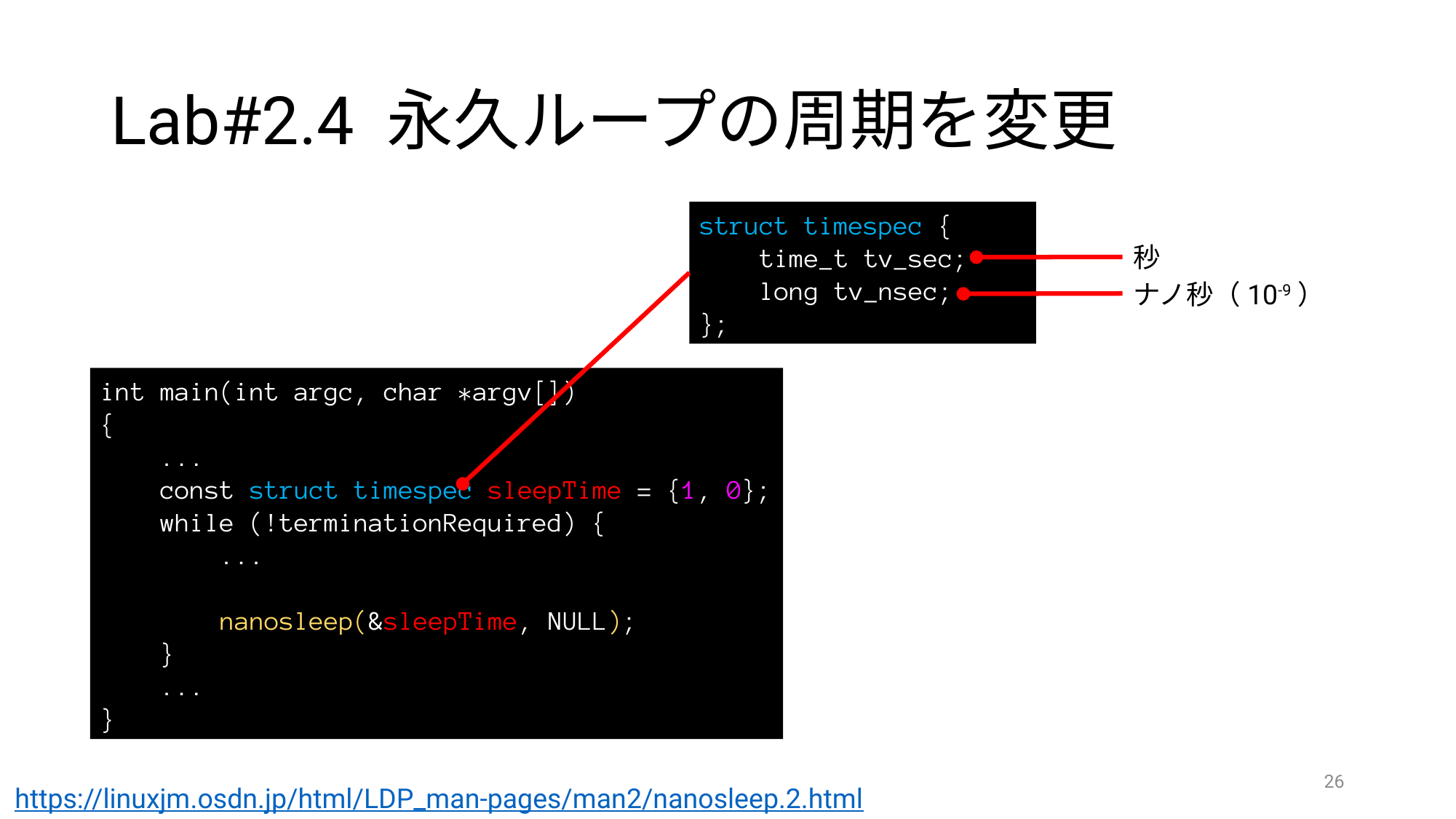

# Lab#2.4 永久ループの周期を変更
struct timespec {
    time_t tv_sec;
    long tv_nsec;
};
秒
ナノ秒（10-9）
int main(int argc, char *argv[])
{
    ...
    const struct timespec sleepTime = {1, 0};
    while (!terminationRequired) {
        ...

        nanosleep(&sleepTime, NULL);
    }
    ...
}
26
https://linuxjm.osdn.jp/html/LDP_man-pages/man2/nanosleep.2.html